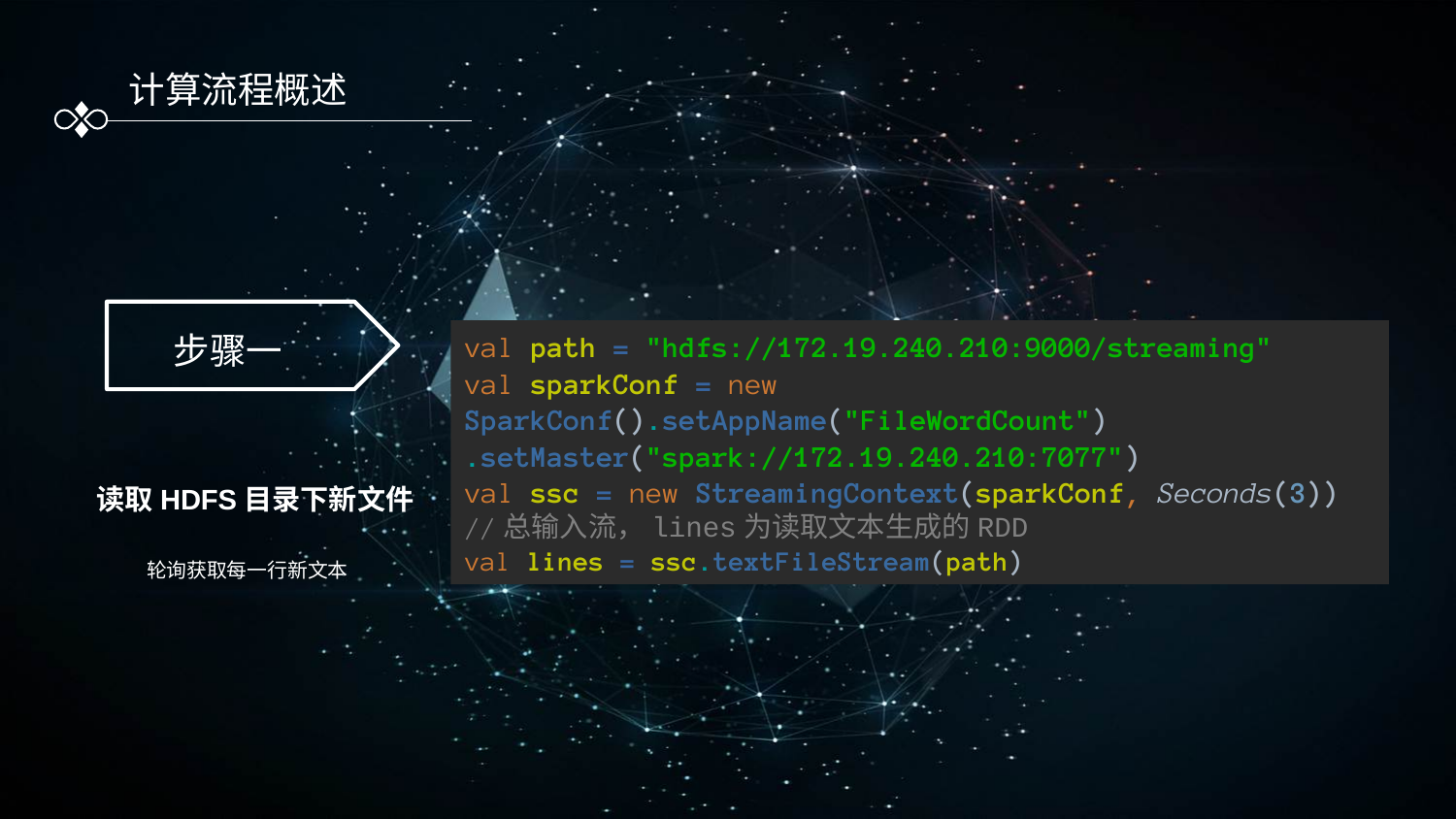

计算流程概述

步骤一
val path = "hdfs://172.19.240.210:9000/streaming"
val sparkConf = new SparkConf().setAppName("FileWordCount")
.setMaster("spark://172.19.240.210:7077")
val ssc = new StreamingContext(sparkConf, Seconds(3))
//总输入流，lines为读取文本生成的RDD
val lines = ssc.textFileStream(path)
读取HDFS目录下新文件
轮询获取每一行新文本